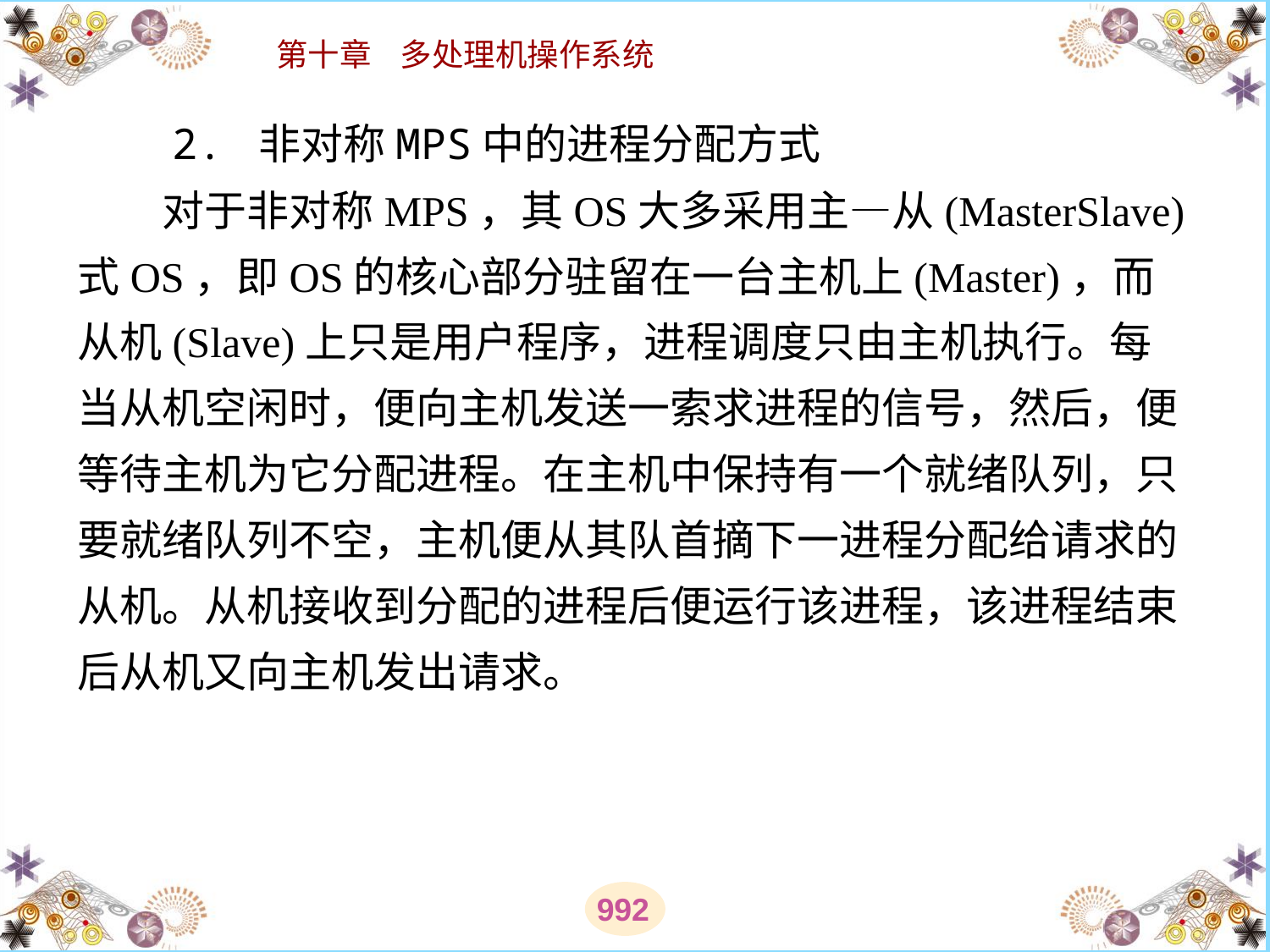

# 2. 非对称MPS中的进程分配方式 　　对于非对称MPS，其OS大多采用主—从(MasterSlave)式OS，即OS的核心部分驻留在一台主机上(Master)，而从机(Slave)上只是用户程序，进程调度只由主机执行。每当从机空闲时，便向主机发送一索求进程的信号，然后，便等待主机为它分配进程。在主机中保持有一个就绪队列，只要就绪队列不空，主机便从其队首摘下一进程分配给请求的从机。从机接收到分配的进程后便运行该进程，该进程结束后从机又向主机发出请求。